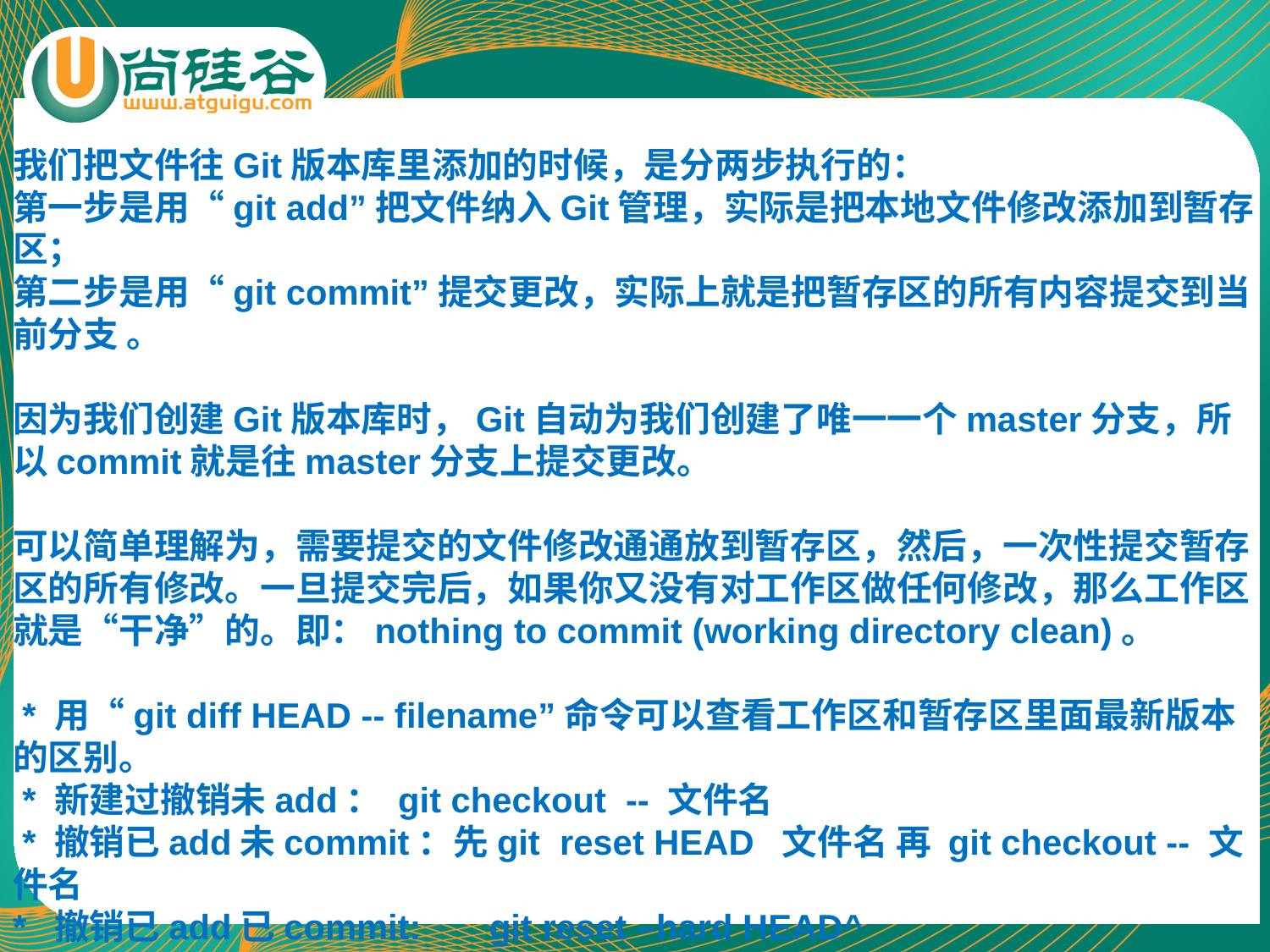

我们把文件往Git版本库里添加的时候，是分两步执行的：
第一步是用“git add”把文件纳入Git管理，实际是把本地文件修改添加到暂存区；
第二步是用“git commit”提交更改，实际上就是把暂存区的所有内容提交到当前分支 。

因为我们创建Git版本库时，Git自动为我们创建了唯一一个master分支，所以commit就是往master分支上提交更改。

可以简单理解为，需要提交的文件修改通通放到暂存区，然后，一次性提交暂存区的所有修改。一旦提交完后，如果你又没有对工作区做任何修改，那么工作区就是“干净”的。即：nothing to commit (working directory clean)。

 * 用“git diff HEAD -- filename”命令可以查看工作区和暂存区里面最新版本的区别。
 * 新建过撤销未add： git checkout  -- 文件名
 * 撤销已add未commit：先git  reset HEAD  文件名 再 git checkout -- 文件名
*  撤销已add已commit:       git reset –hard HEAD^